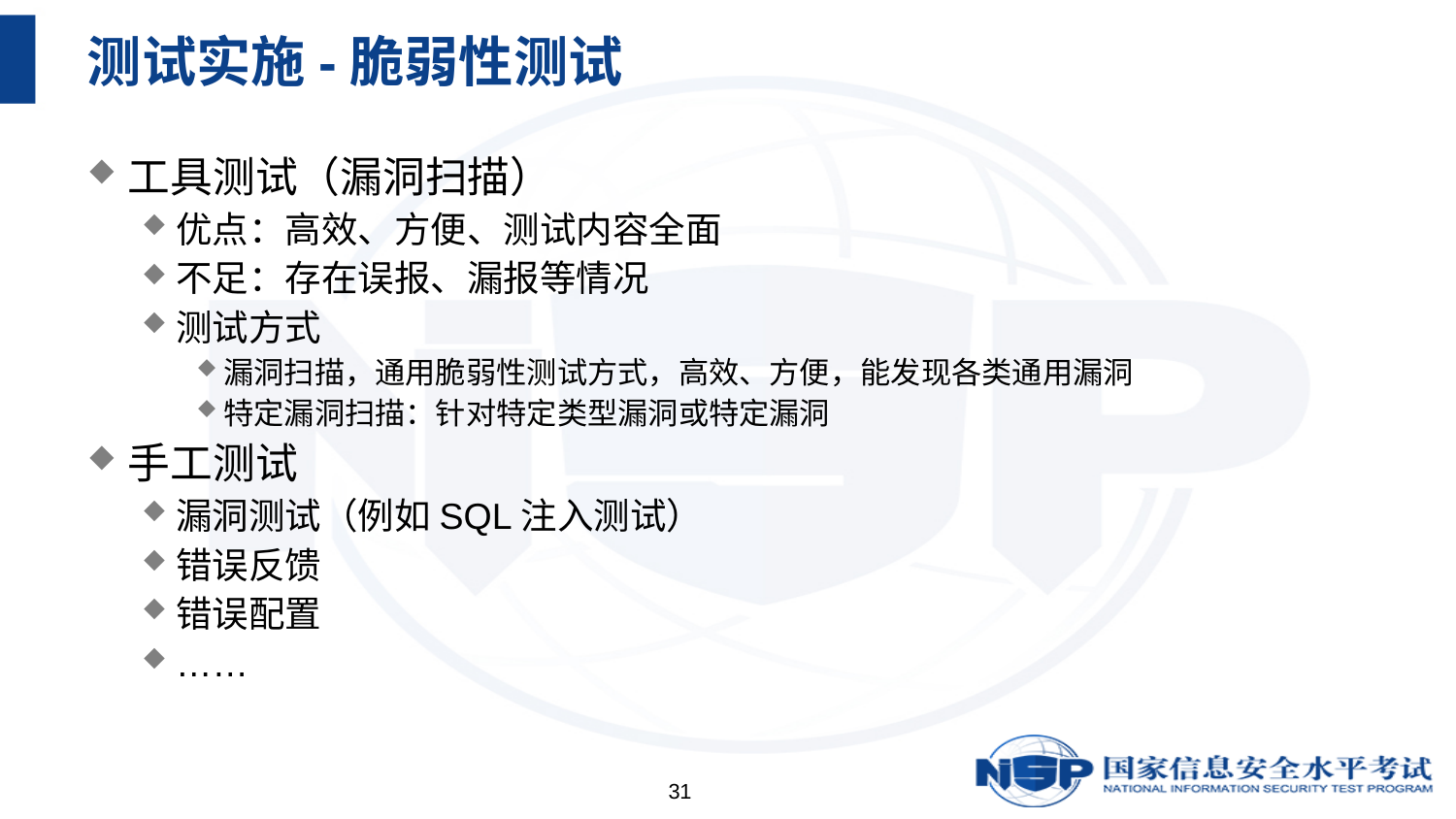

# 测试实施-脆弱性测试
工具测试（漏洞扫描）
优点：高效、方便、测试内容全面
不足：存在误报、漏报等情况
测试方式
漏洞扫描，通用脆弱性测试方式，高效、方便，能发现各类通用漏洞
特定漏洞扫描：针对特定类型漏洞或特定漏洞
手工测试
漏洞测试（例如SQL注入测试）
错误反馈
错误配置
……